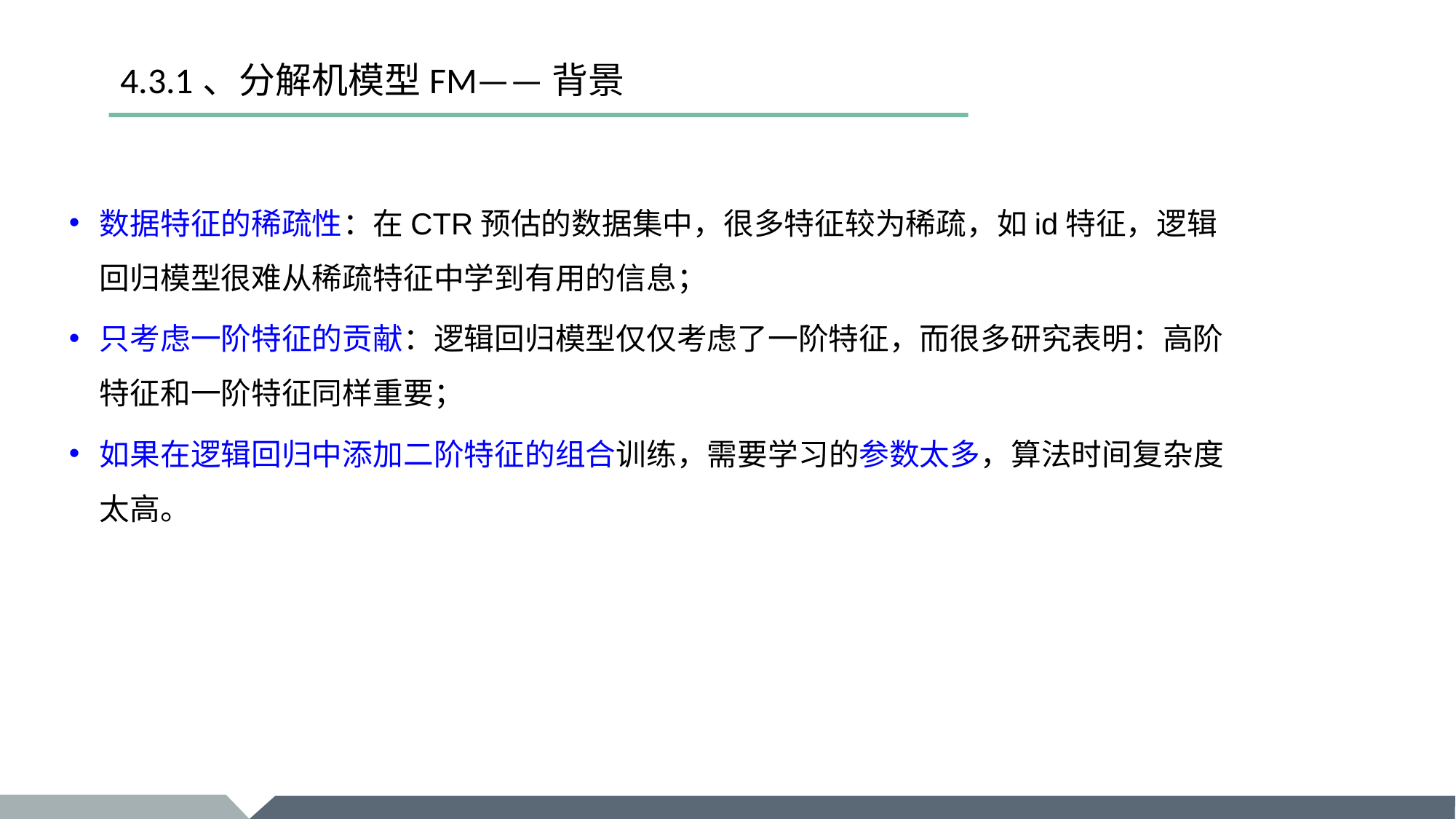

# 4.3.1、分解机模型FM——背景

数据特征的稀疏性：在CTR预估的数据集中，很多特征较为稀疏，如id特征，逻辑回归模型很难从稀疏特征中学到有用的信息；
只考虑一阶特征的贡献：逻辑回归模型仅仅考虑了一阶特征，而很多研究表明：高阶特征和一阶特征同样重要；
如果在逻辑回归中添加二阶特征的组合训练，需要学习的参数太多，算法时间复杂度太高。